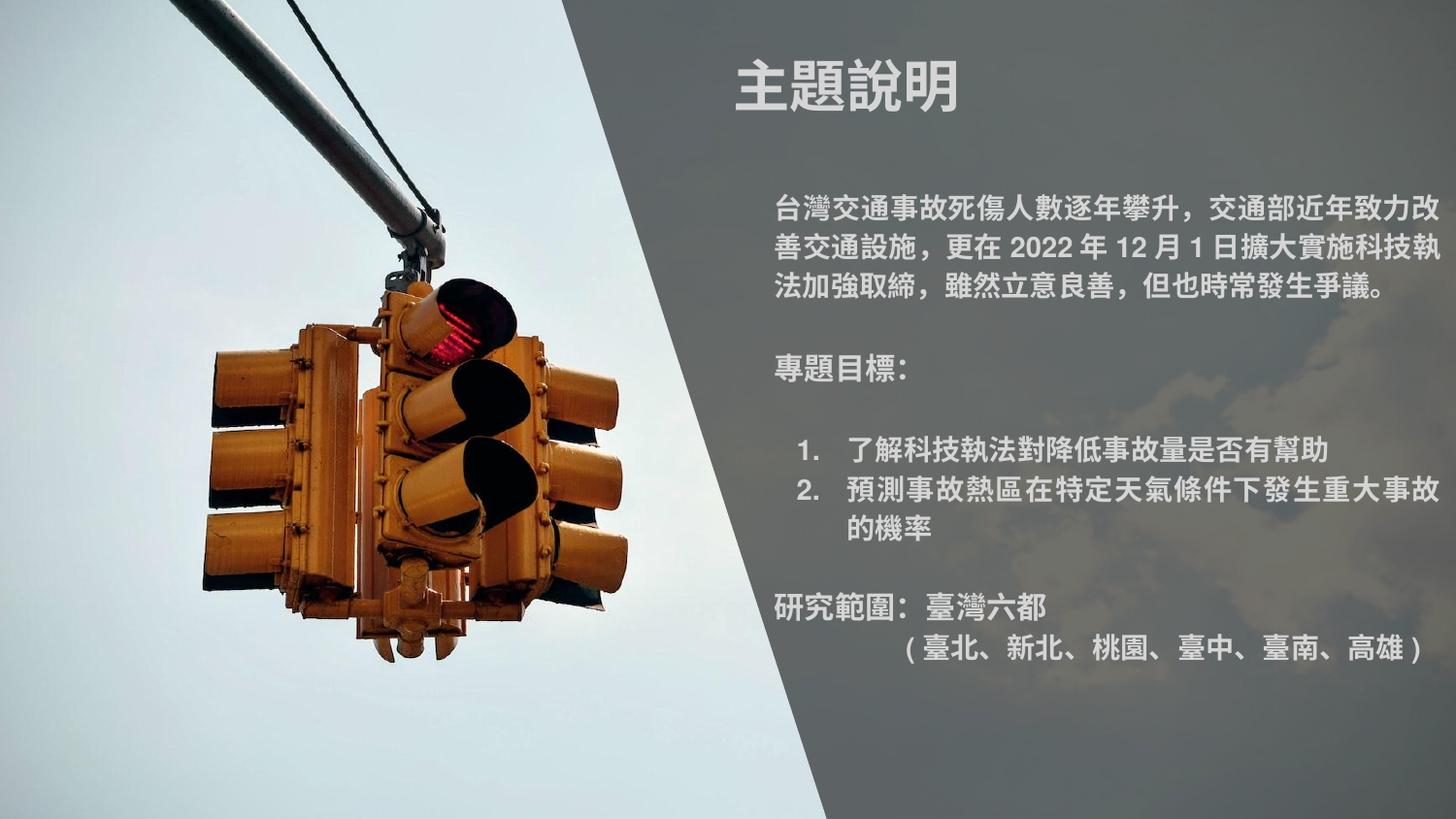

# 主題說明

台灣交通事故死傷人數逐年攀升，交通部近年致力改善交通設施，更在2022年12月1日擴大實施科技執法加強取締，雖然立意良善，但也時常發生爭議。

專題目標：

了解科技執法對降低事故量是否有幫助
預測事故熱區在特定天氣條件下發生重大事故的機率

研究範圍：臺灣六都
　　(臺北、新北、桃園、臺中、臺南、高雄)